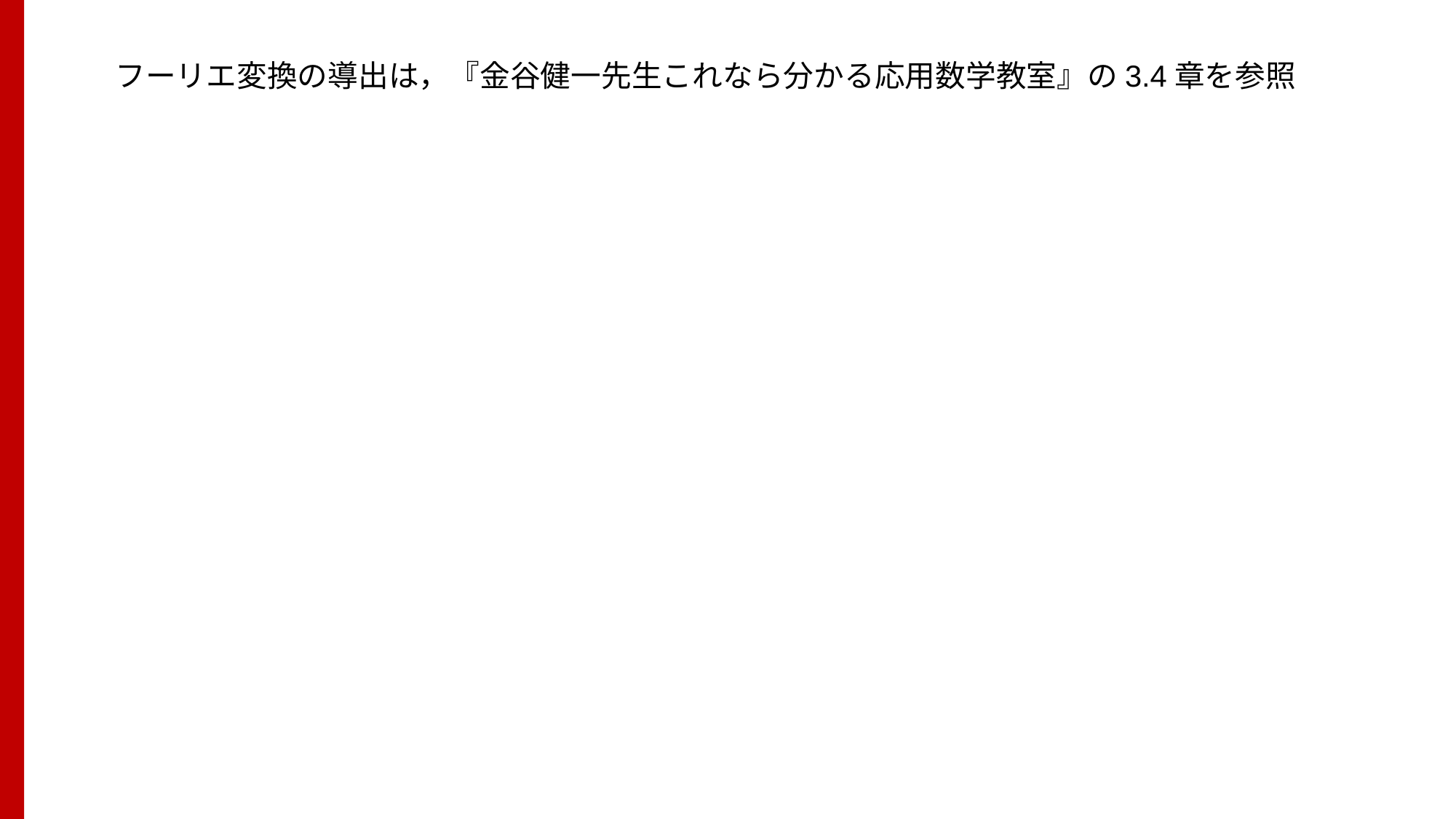

# フーリエ変換の導出は，『金谷健一先生これなら分かる応用数学教室』の3.4章を参照